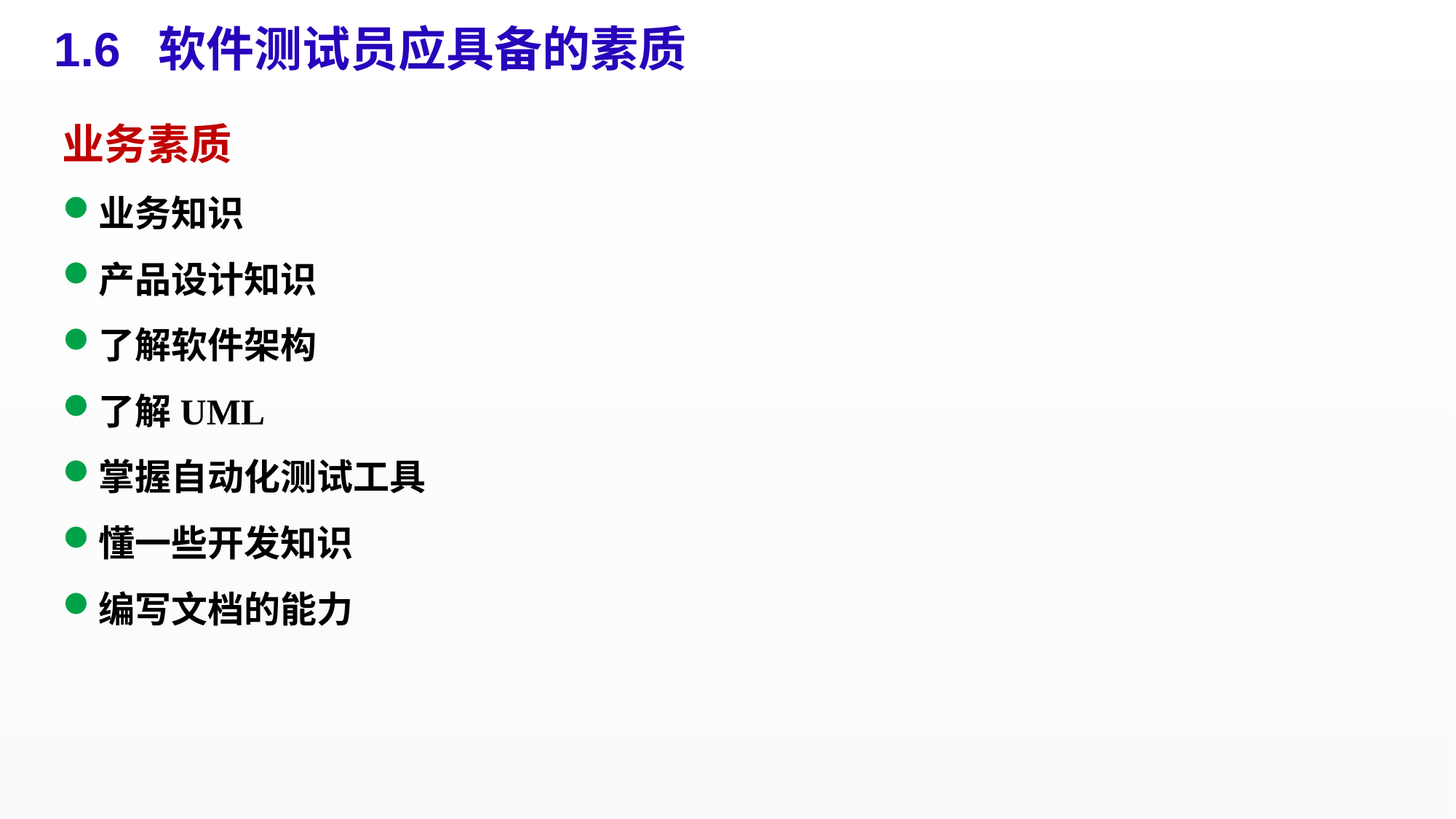

1.6  软件测试员应具备的素质
业务素质
业务知识
产品设计知识
了解软件架构
了解UML
掌握自动化测试工具
懂一些开发知识
编写文档的能力